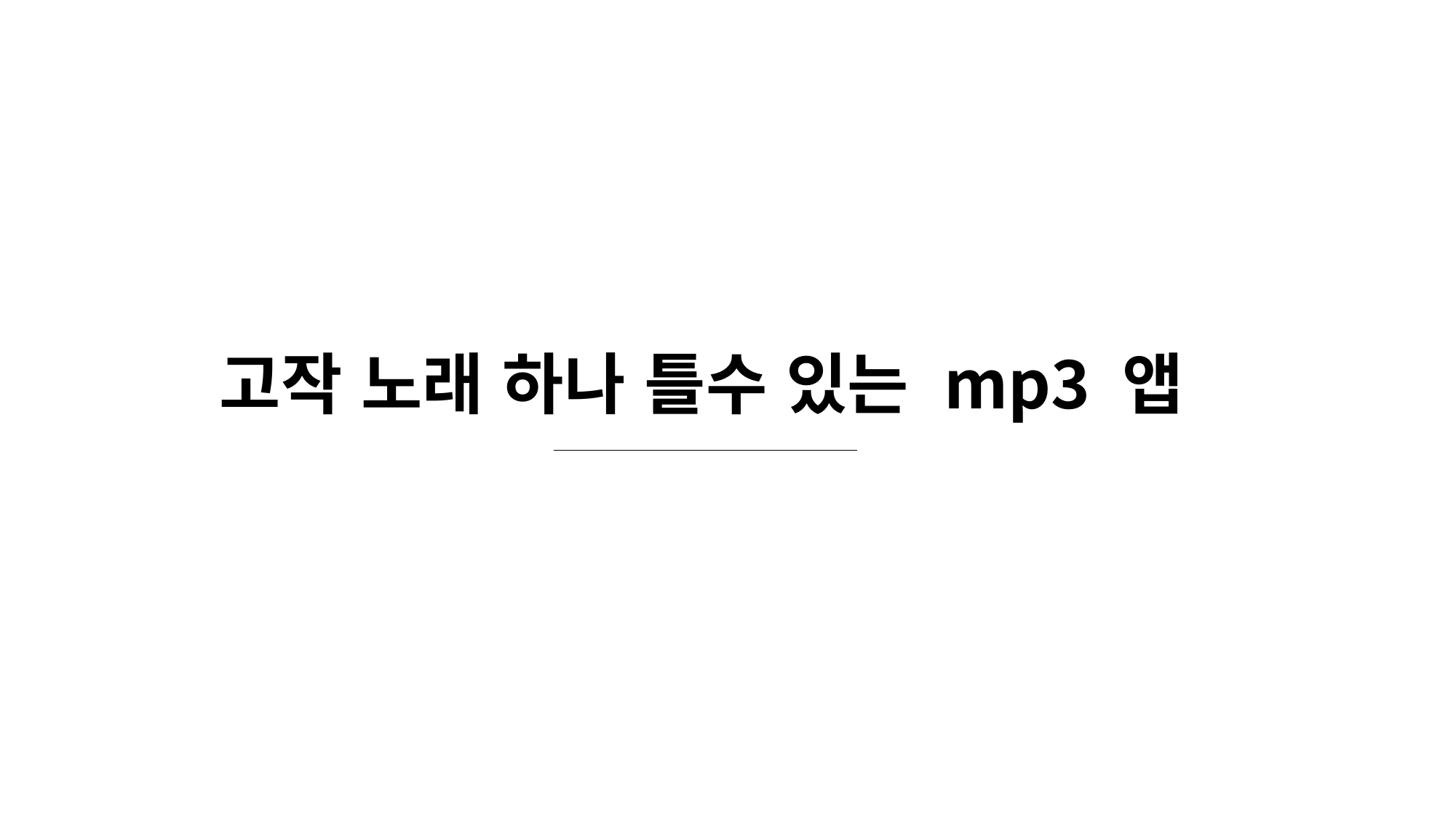

고작 노래 하나 틀수 있는 mp3 앱